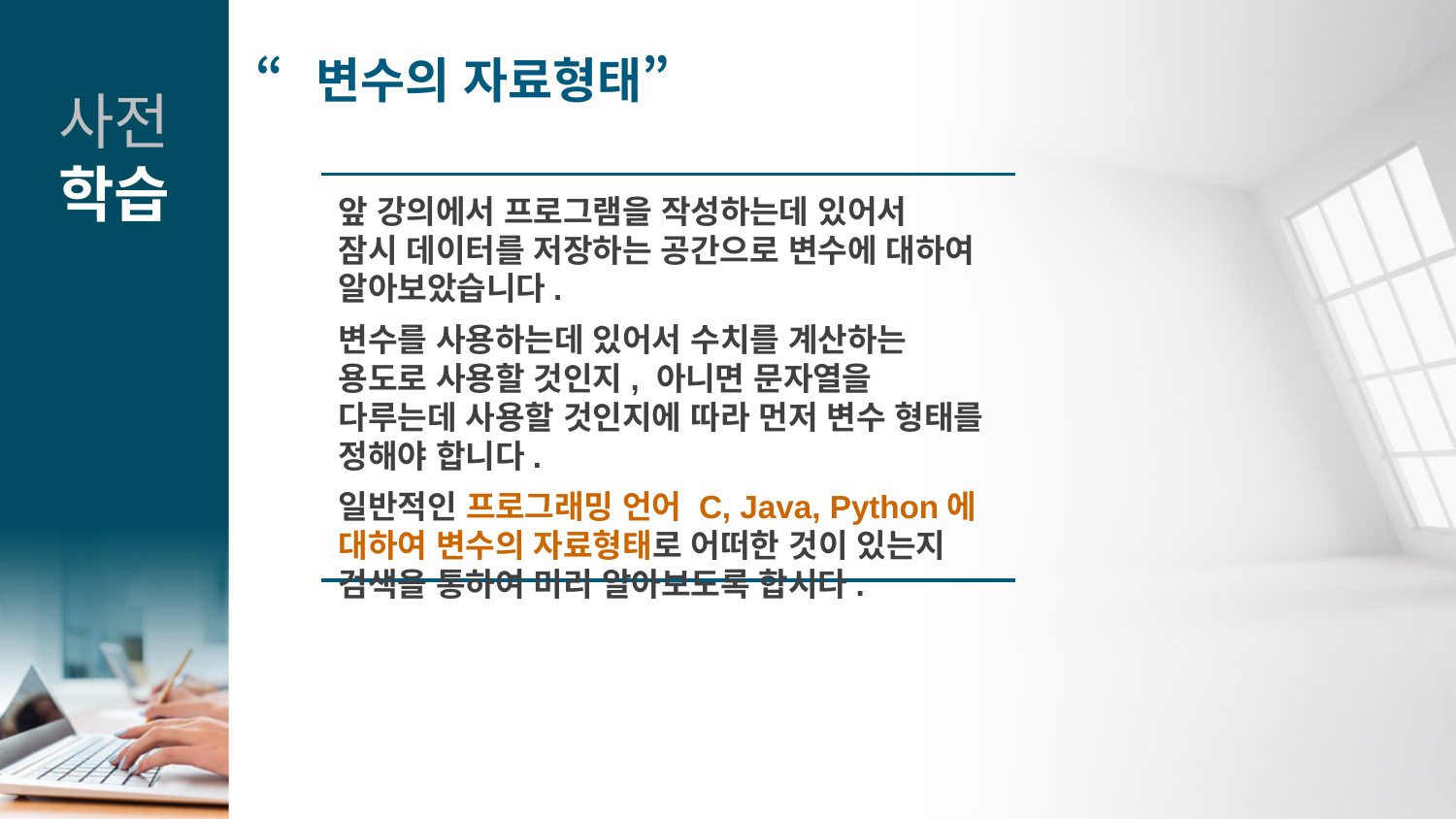

“변수의 자료형태”
사전
학습
앞 강의에서 프로그램을 작성하는데 있어서
잠시 데이터를 저장하는 공간으로 변수에 대하여 알아보았습니다.
변수를 사용하는데 있어서 수치를 계산하는 용도로 사용할 것인지, 아니면 문자열을 다루는데 사용할 것인지에 따라 먼저 변수 형태를 정해야 합니다.
일반적인 프로그래밍 언어 C, Java, Python에 대하여 변수의 자료형태로 어떠한 것이 있는지 검색을 통하여 미리 알아보도록 합시다.